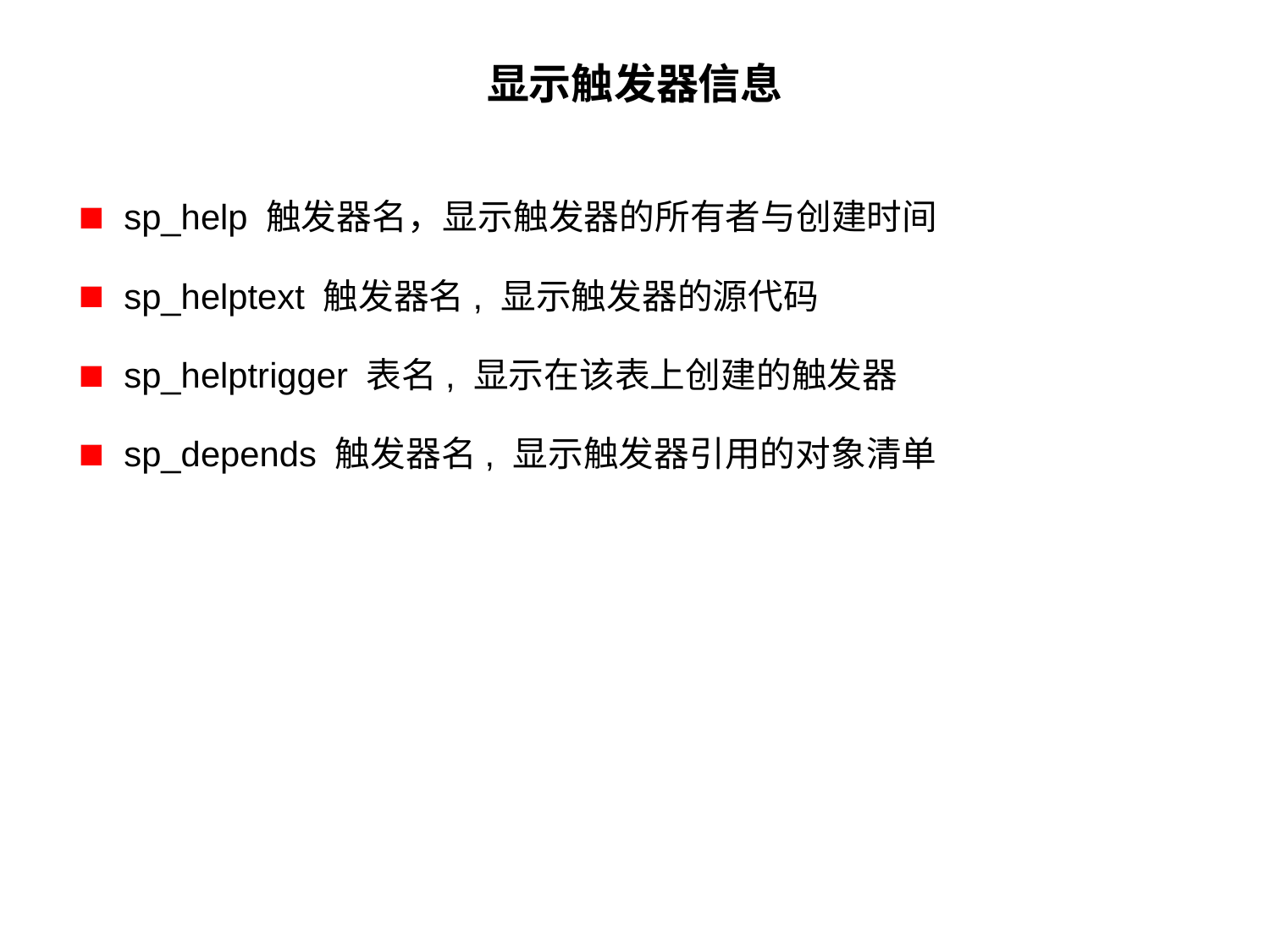

# 显示触发器信息
sp_help 触发器名，显示触发器的所有者与创建时间
sp_helptext 触发器名, 显示触发器的源代码
sp_helptrigger 表名, 显示在该表上创建的触发器
sp_depends 触发器名, 显示触发器引用的对象清单